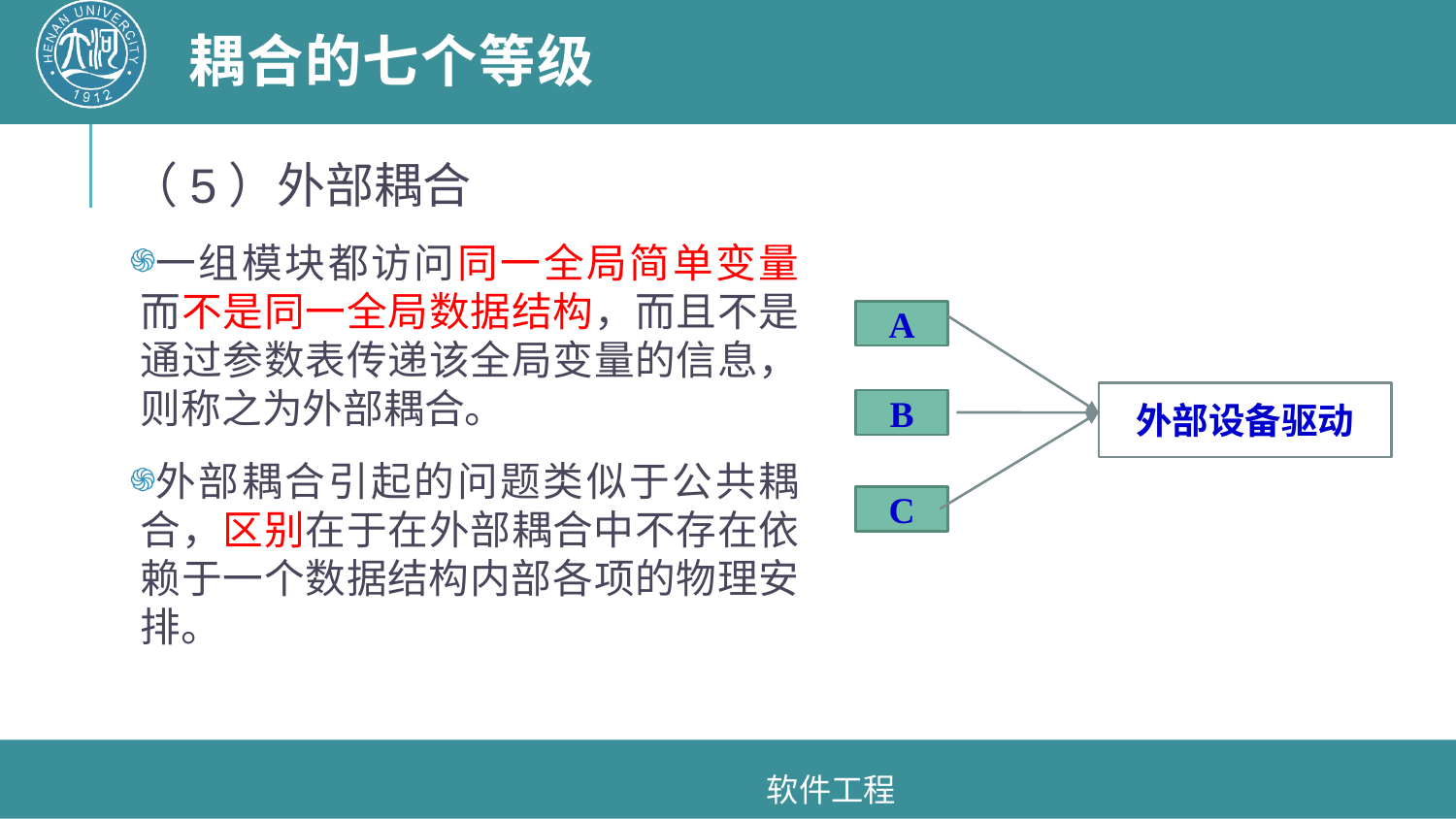

# 耦合的七个等级
（5）外部耦合
一组模块都访问同一全局简单变量而不是同一全局数据结构，而且不是通过参数表传递该全局变量的信息，则称之为外部耦合。
外部耦合引起的问题类似于公共耦合，区别在于在外部耦合中不存在依赖于一个数据结构内部各项的物理安排。
A

外部设备驱动
B

C

软件工程
159